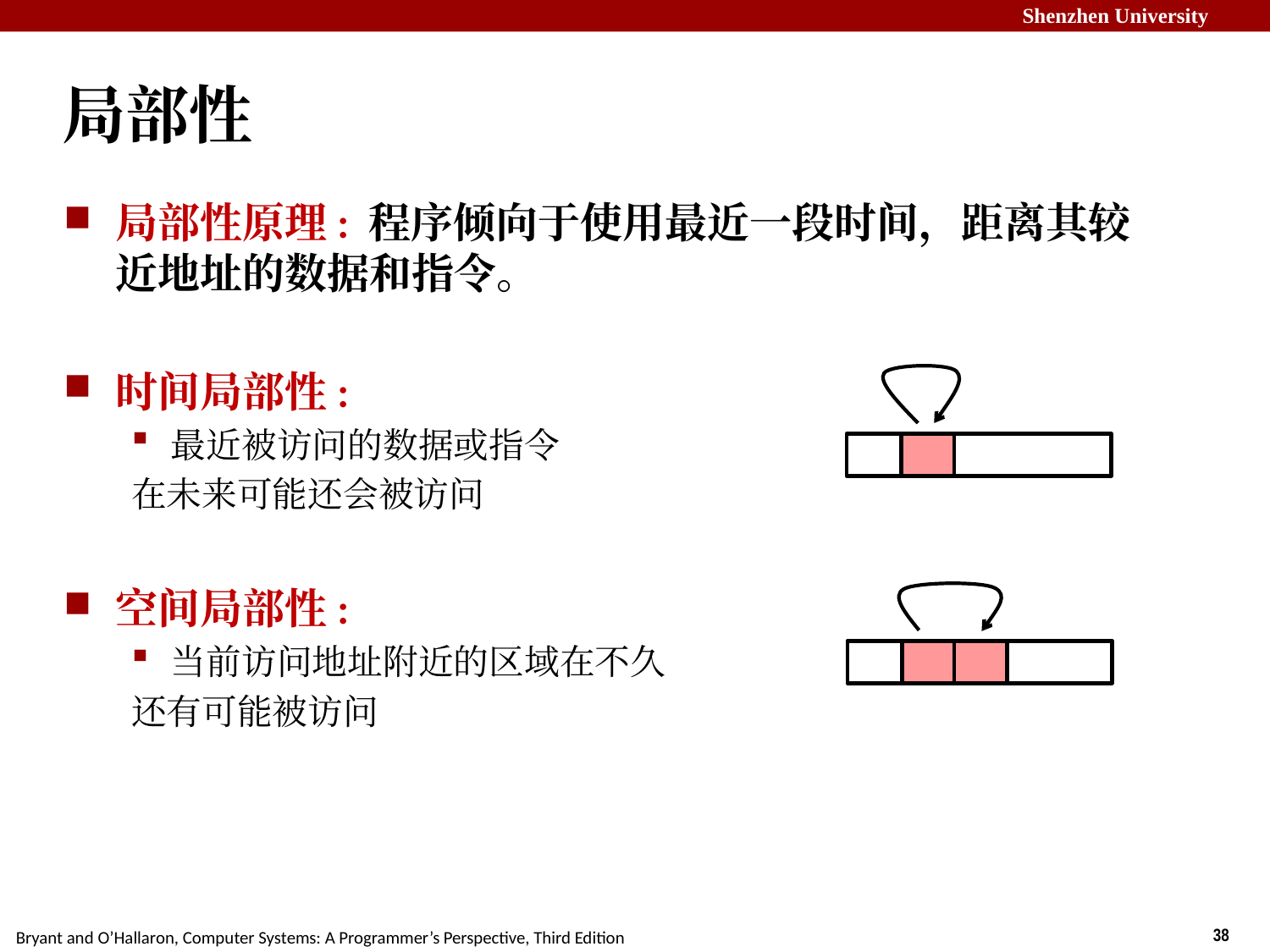

# 局部性
局部性原理: 程序倾向于使用最近一段时间，距离其较近地址的数据和指令。

时间局部性:
最近被访问的数据或指令
在未来可能还会被访问

空间局部性:
当前访问地址附近的区域在不久
还有可能被访问